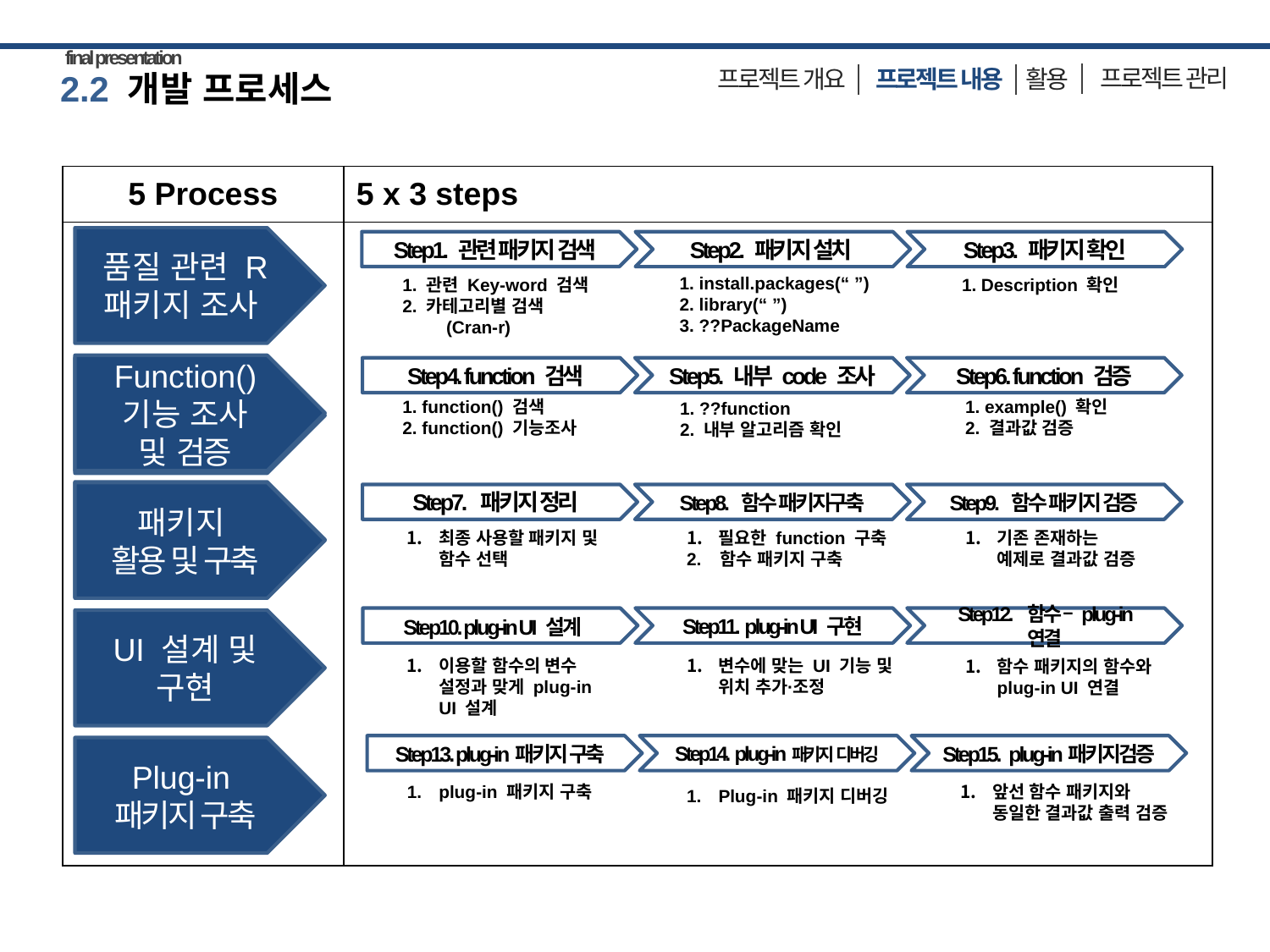

final presentation
프로젝트 관리
활용
 프로젝트 내용
프로젝트 개요

2.2 개발 프로세스

| 5 Process | 5 x 3 steps |
| --- | --- |
|  |  |
품질 관련 R 패키지 조사
Step1. 관련 패키지 검색
Step2. 패키지 설치
Step3. 패키지 확인
1. install.packages(“ ”)
2. library(“ ”)
3. ??PackageName
1. 관련 Key-word 검색
2. 카테고리별 검색
         (Cran-r)
1. Description 확인
Function()
기능 조사
및 검증
Function()
기능 조사
및 검증
Step4. function 검색
Step5. 내부 code 조사
Step6. function 검증
1. function() 검색
2. function() 기능조사
1. example() 확인
2. 결과값 검증
1. ??function
2. 내부 알고리즘 확인
패키지
활용 및 구축
패키지
활용 및 구축
Step7.  패키지 정리
Step8.  함수 패키지구축
Step9.  함수 패키지 검증
최종 사용할 패키지 및 함수 선택
필요한 function 구축
2.   함수 패키지 구축
기존 존재하는
예제로 결과값 검증
Step10. plug-in UI 설계
Step11.  plug-in UI 구현
Step12.  함수 – plug-in 연결
UI 설계 및
구현
이용할 함수의 변수 설정과 맞게 plug-in UI 설계
변수에 맞는 UI 기능 및 위치 추가∙조정
함수 패키지의 함수와 plug-in UI 연결
Step13. plug-in패키지 구축
Step14.  plug-in패키지  디버깅
Step15.  plug-in패키지검증
Plug-in
패키지 구축
plug-in 패키지 구축
앞선 함수 패키지와
동일한 결과값 출력 검증
Plug-in 패키지 디버깅
8